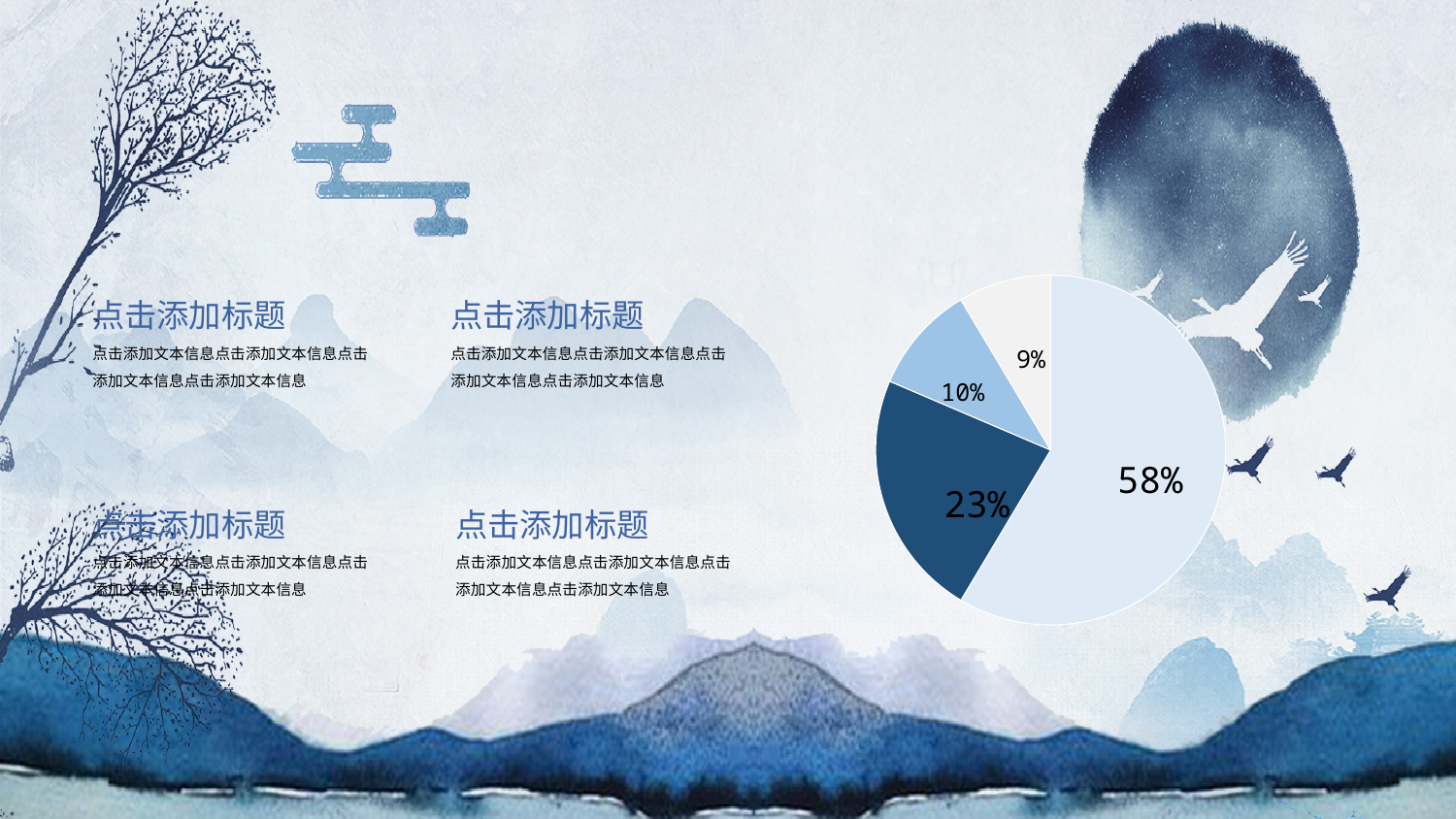

### Chart

| Category | 销售额 |
|---|---|
| 第一季度 | 8.2 |
| 第二季度 | 3.2 |
| 第三季度 | 1.4 |
| 第四季度 | 1.2 |
9%
10%
58%
23%
点击添加标题
点击添加标题
点击添加文本信息点击添加文本信息点击添加文本信息点击添加文本信息
点击添加文本信息点击添加文本信息点击添加文本信息点击添加文本信息
点击添加标题
点击添加标题
点击添加文本信息点击添加文本信息点击添加文本信息点击添加文本信息
点击添加文本信息点击添加文本信息点击添加文本信息点击添加文本信息